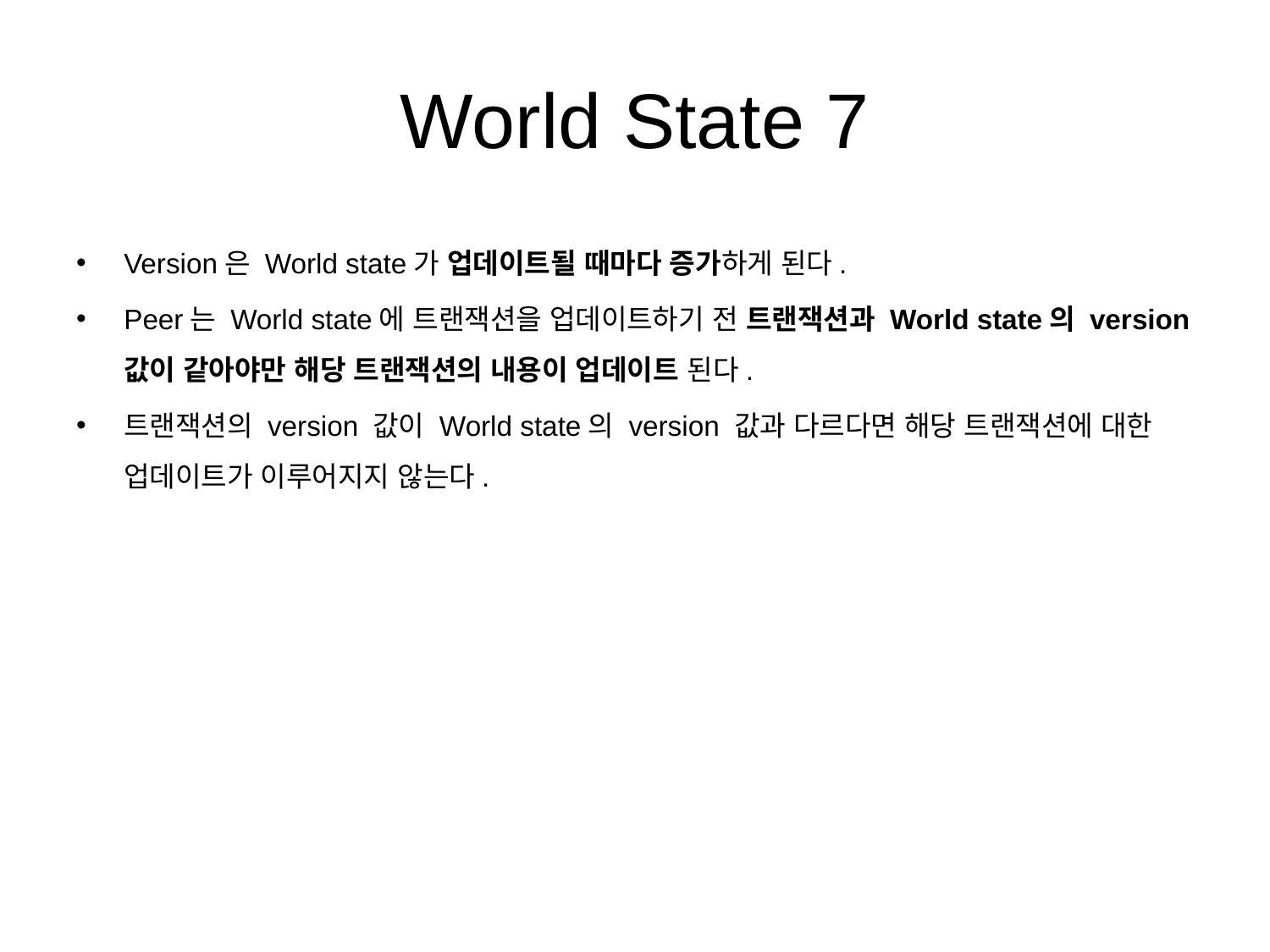

# World State 7
Version은 World state가 업데이트될 때마다 증가하게 된다.
Peer는 World state에 트랜잭션을 업데이트하기 전 트랜잭션과 World state의 version 값이 같아야만 해당 트랜잭션의 내용이 업데이트 된다.
트랜잭션의 version 값이 World state의 version 값과 다르다면 해당 트랜잭션에 대한 업데이트가 이루어지지 않는다.